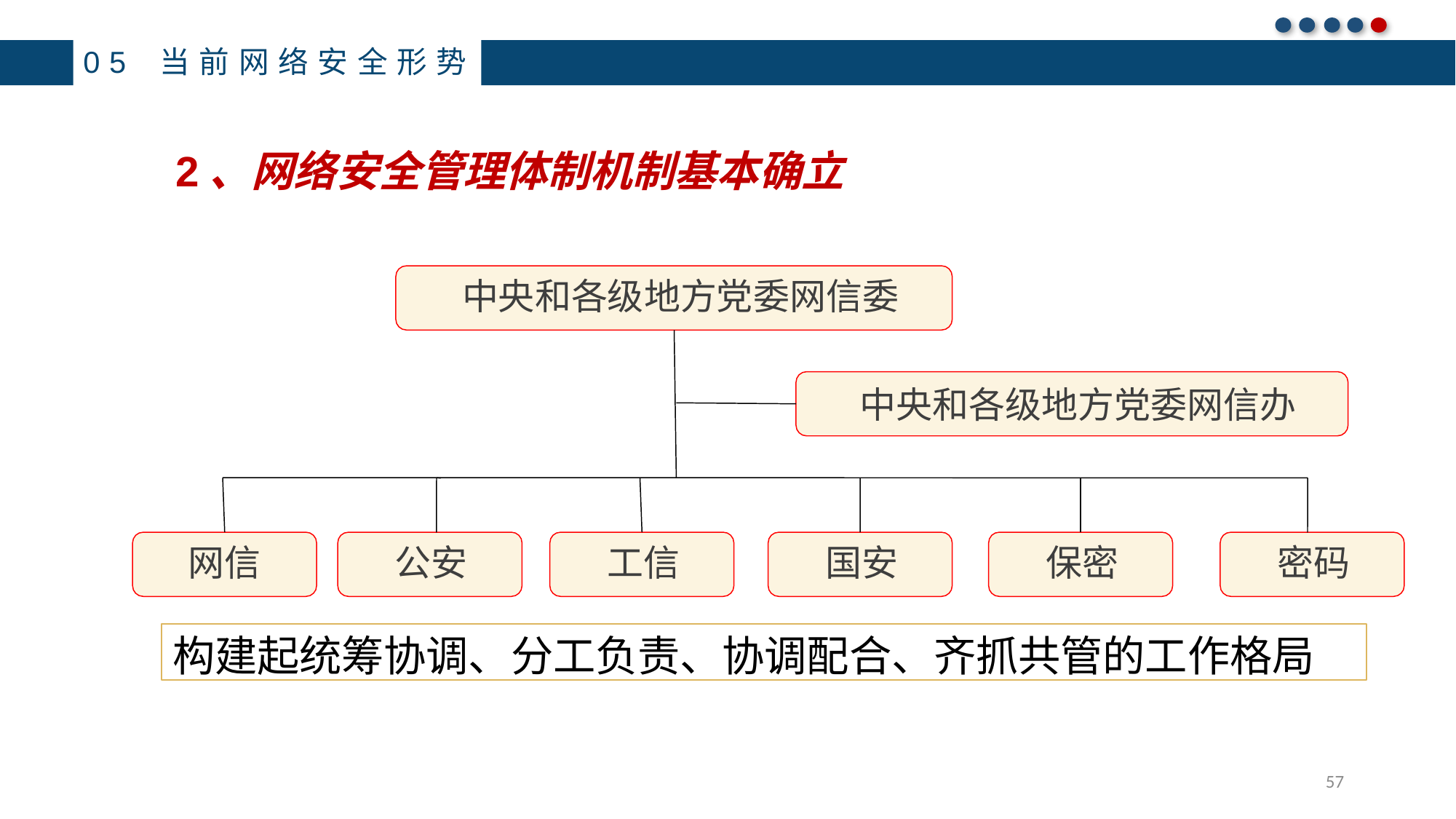

05 当前网络安全形势

2、网络安全管理体制机制基本确立

中央和各级地方党委网信委

中央和各级地方党委网信办

网信	公安	工信	国安	保密	密码
构建起统筹协调、分工负责、协调配合、齐抓共管的工作格局
57